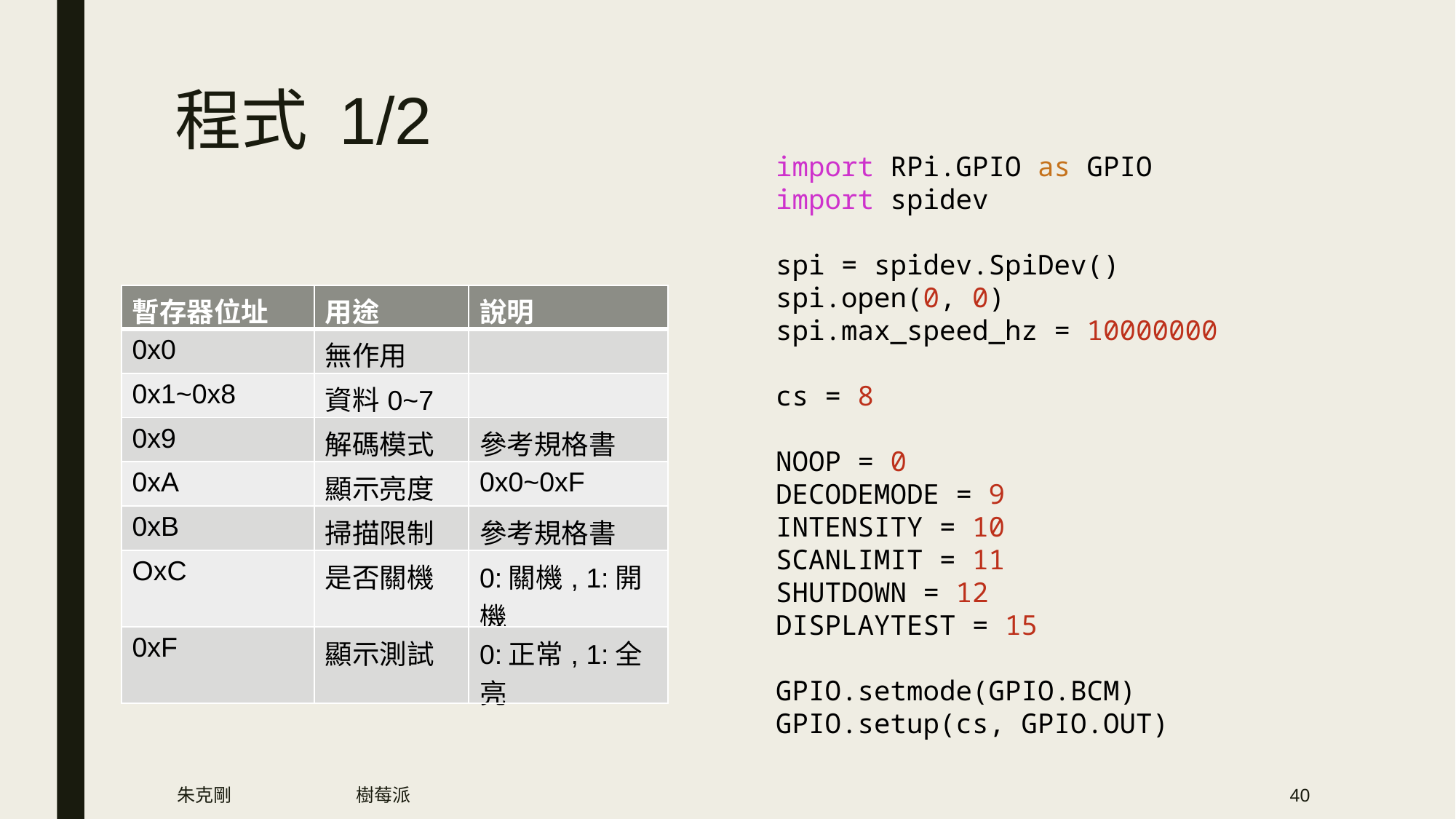

# 程式 1/2
import RPi.GPIO as GPIO
import spidev

spi = spidev.SpiDev()
spi.open(0, 0)
spi.max_speed_hz = 10000000
cs = 8

NOOP = 0
DECODEMODE = 9
INTENSITY = 10
SCANLIMIT = 11
SHUTDOWN = 12
DISPLAYTEST = 15

GPIO.setmode(GPIO.BCM)
GPIO.setup(cs, GPIO.OUT)
| 暫存器位址 | 用途 | 說明 |
| --- | --- | --- |
| 0x0 | 無作用 |  |
| 0x1~0x8 | 資料0~7 |  |
| 0x9 | 解碼模式 | 參考規格書 |
| 0xA | 顯示亮度 | 0x0~0xF |
| 0xB | 掃描限制 | 參考規格書 |
| OxC | 是否關機 | 0:關機, 1:開機 |
| 0xF | 顯示測試 | 0:正常, 1:全亮 |
朱克剛
樹莓派
40